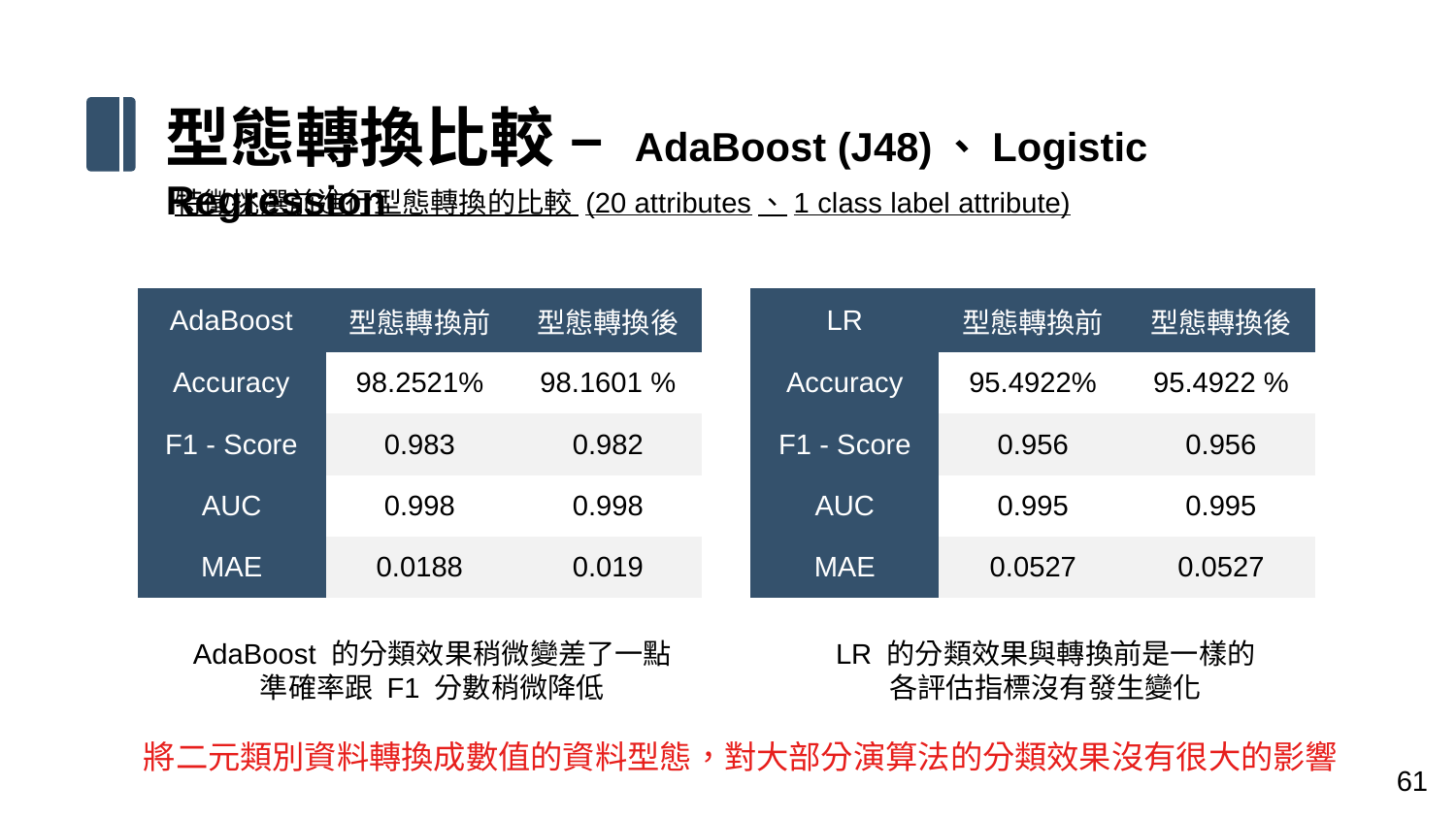

型態轉換比較 – AdaBoost (J48)、Logistic Regression
特徵挑選前進行型態轉換的比較 (20 attributes、1 class label attribute)
| AdaBoost | 型態轉換前 | 型態轉換後 |
| --- | --- | --- |
| Accuracy | 98.2521% | 98.1601 % |
| F1 - Score | 0.983 | 0.982 |
| AUC | 0.998 | 0.998 |
| MAE | 0.0188 | 0.019 |
| LR | 型態轉換前 | 型態轉換後 |
| --- | --- | --- |
| Accuracy | 95.4922% | 95.4922 % |
| F1 - Score | 0.956 | 0.956 |
| AUC | 0.995 | 0.995 |
| MAE | 0.0527 | 0.0527 |

AdaBoost 的分類效果稍微變差了一點
準確率跟 F1 分數稍微降低
LR 的分類效果與轉換前是一樣的
各評估指標沒有發生變化
將二元類別資料轉換成數值的資料型態，對大部分演算法的分類效果沒有很大的影響
61